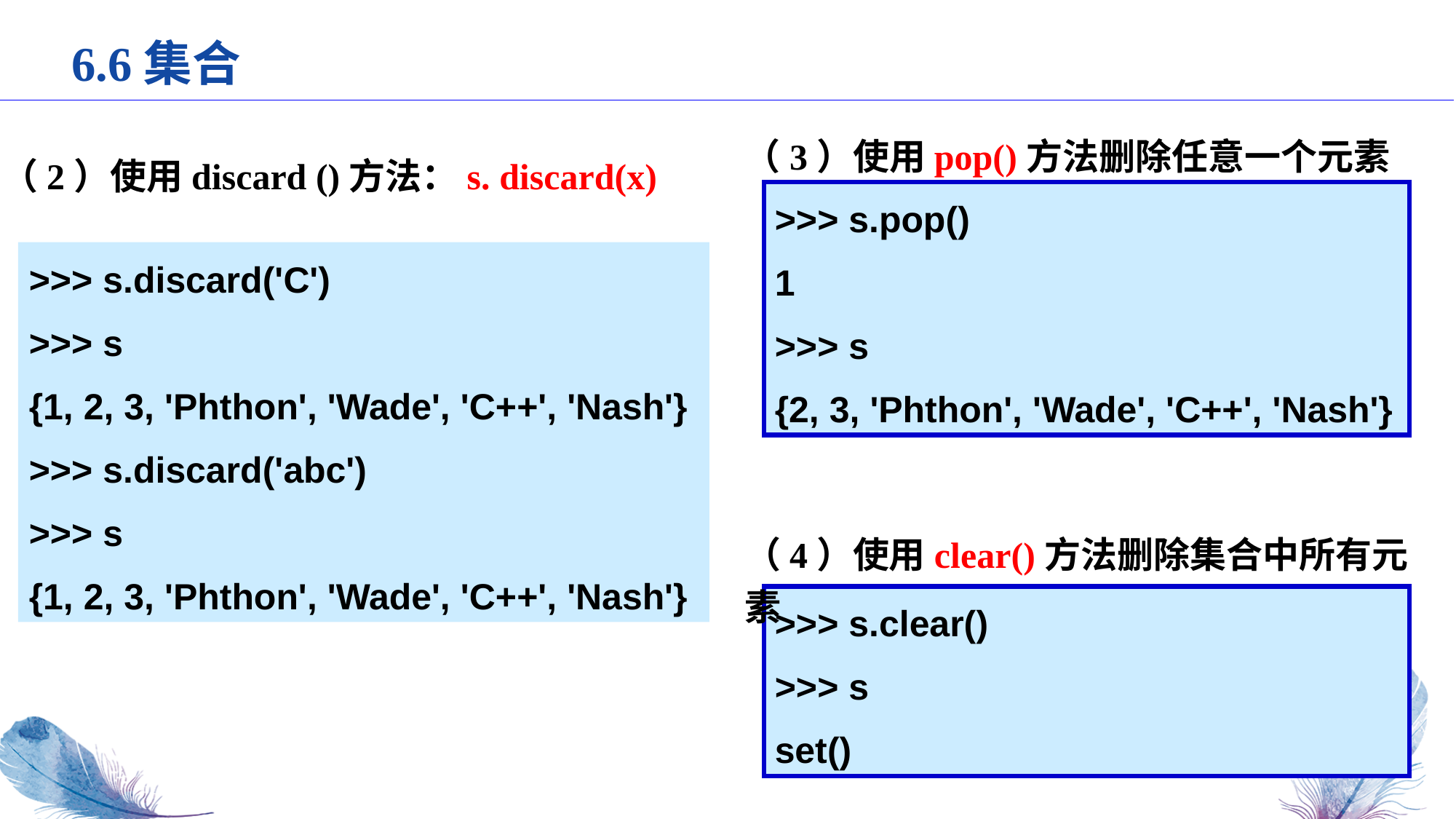

6.6集合
（3）使用pop()方法删除任意一个元素
（2）使用discard ()方法：s. discard(x)
>>> s.pop()
1
>>> s
{2, 3, 'Phthon', 'Wade', 'C++', 'Nash'}
>>> s.discard('C')
>>> s
{1, 2, 3, 'Phthon', 'Wade', 'C++', 'Nash'}
>>> s.discard('abc')
>>> s
{1, 2, 3, 'Phthon', 'Wade', 'C++', 'Nash'}
（4）使用clear()方法删除集合中所有元素
>>> s.clear()
>>> s
set()